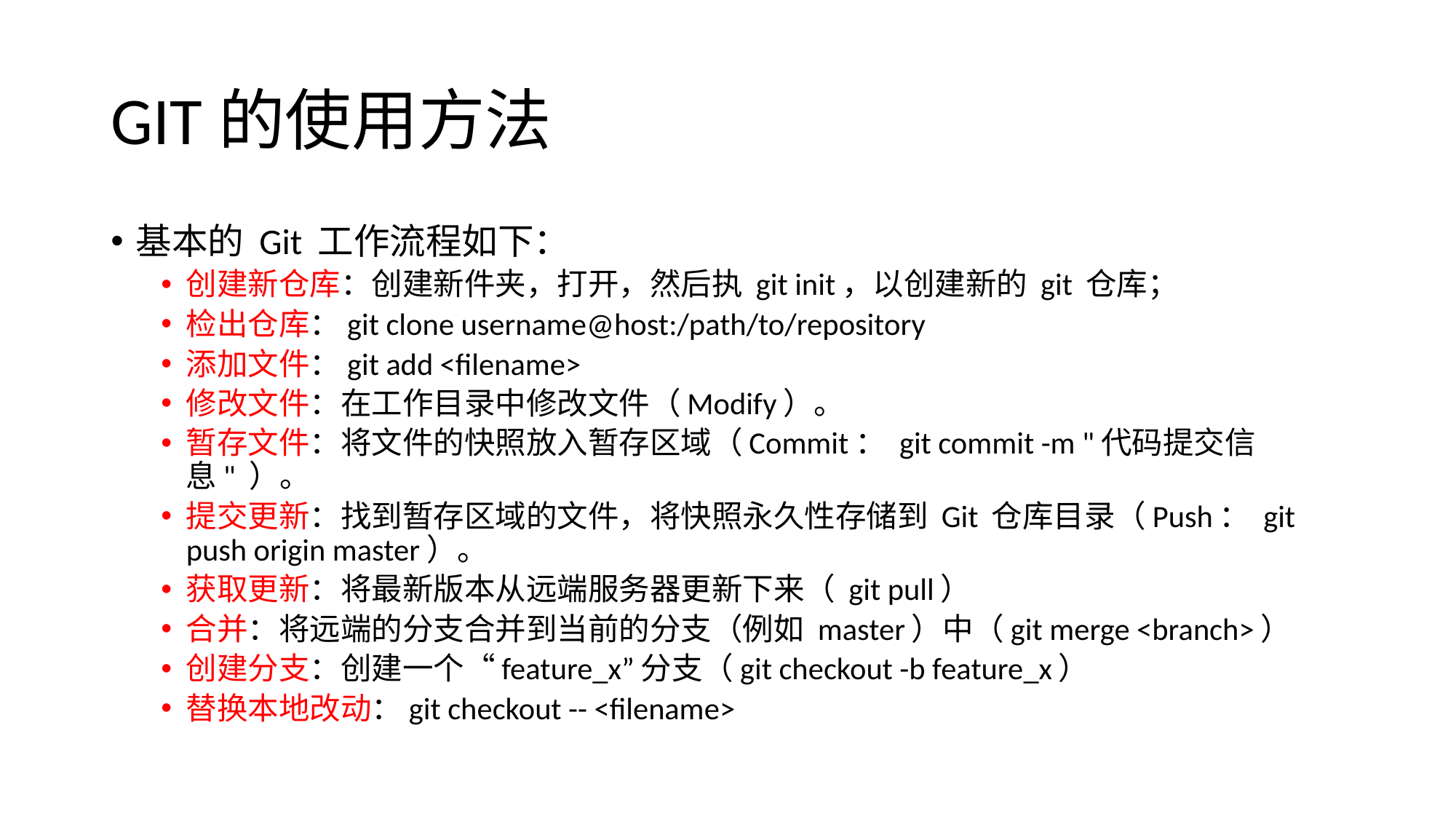

# GIT的使用方法
基本的 Git 工作流程如下：
创建新仓库：创建新件夹，打开，然后执 git init，以创建新的 git 仓库；
检出仓库：git clone username@host:/path/to/repository
添加文件：git add <filename>
修改文件：在工作目录中修改文件（Modify）。
暂存文件：将文件的快照放入暂存区域（Commit： git commit -m "代码提交信息" ）。
提交更新：找到暂存区域的文件，将快照永久性存储到 Git 仓库目录（Push： git push origin master）。
获取更新：将最新版本从远端服务器更新下来（ git pull）
合并：将远端的分支合并到当前的分支（例如 master）中（git merge <branch>）
创建分支：创建一个“feature_x”分支（git checkout -b feature_x）
替换本地改动：git checkout -- <filename>